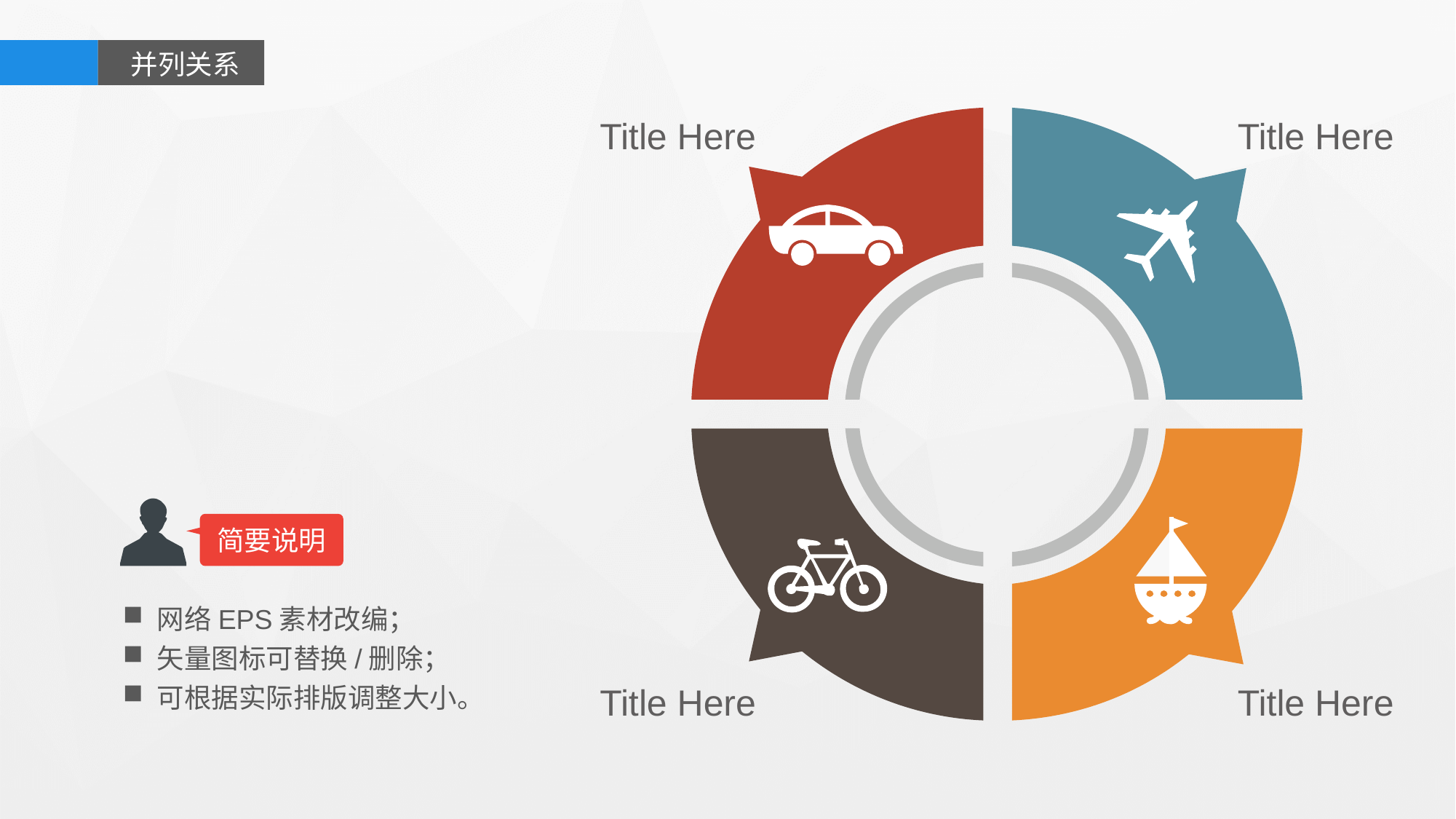

并列关系
Title Here

Title Here

简要说明

网络EPS素材改编；
矢量图标可替换/删除；
可根据实际排版调整大小。
Title Here
Title Here